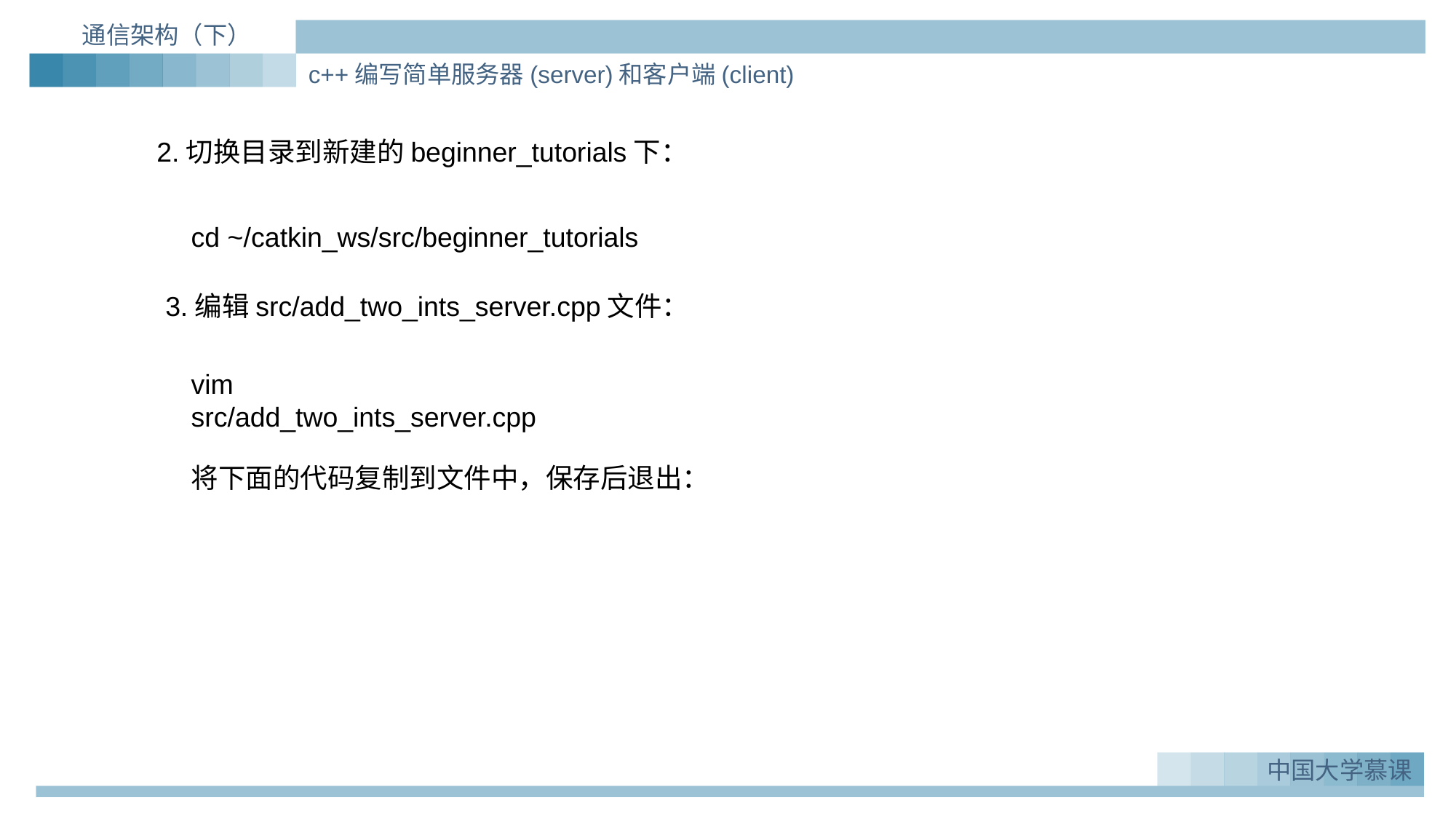

通信架构（下）
c++编写简单服务器(server)和客户端(client)
2.切换目录到新建的beginner_tutorials下：
cd ~/catkin_ws/src/beginner_tutorials
3.编辑src/add_two_ints_server.cpp文件：
vim src/add_two_ints_server.cpp
将下面的代码复制到文件中，保存后退出：
中国大学慕课